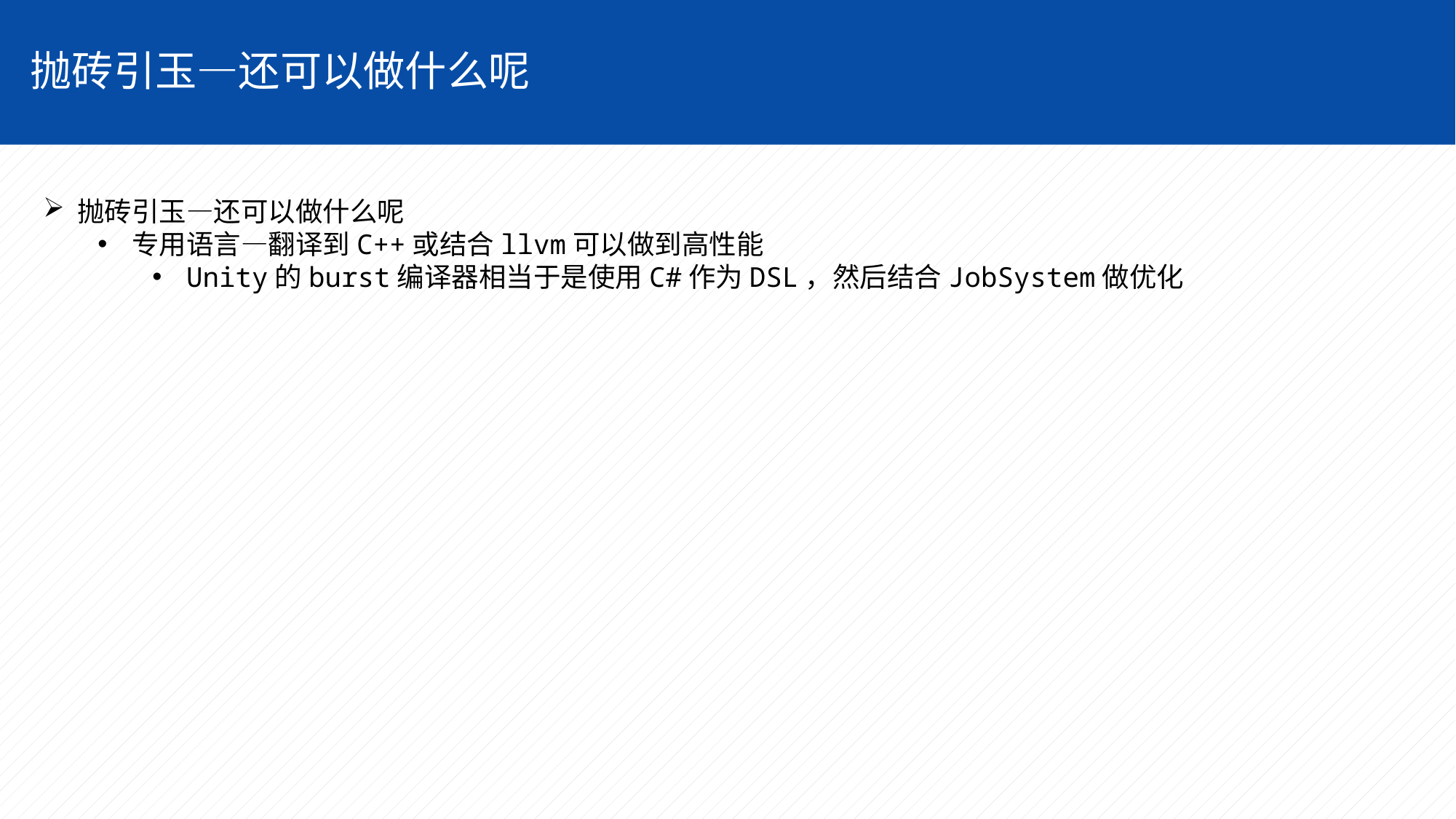

抛砖引玉—还可以做什么呢
抛砖引玉—还可以做什么呢
专用语言—翻译到C++或结合llvm可以做到高性能
Unity的burst编译器相当于是使用C#作为DSL，然后结合JobSystem做优化